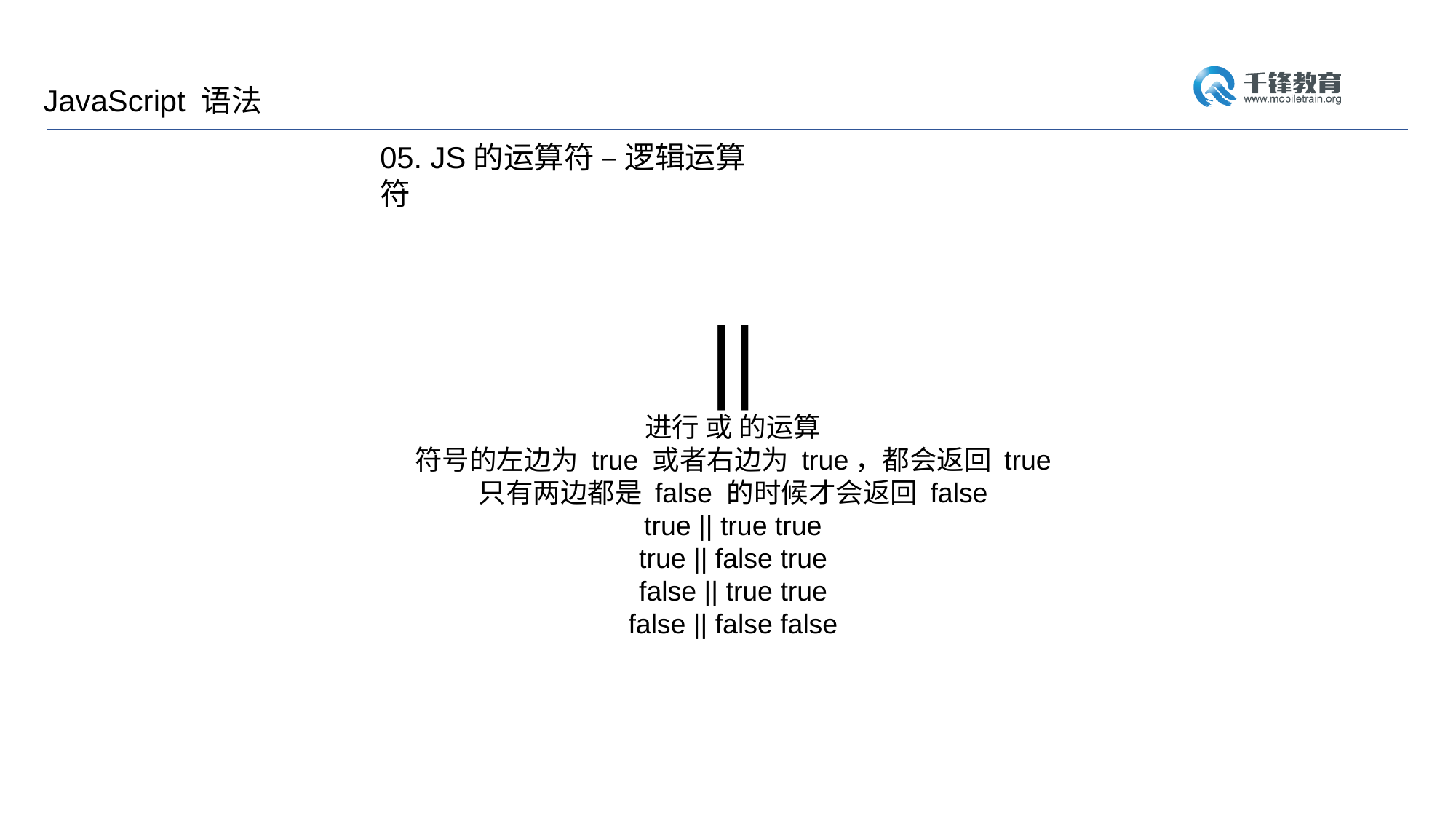

JavaScript 语法
05. JS的运算符 – 逻辑运算符
||
进行 或 的运算
符号的左边为 true 或者右边为 true，都会返回 true
只有两边都是 false 的时候才会返回 false
true || true true
true || false true
false || true true
false || false false